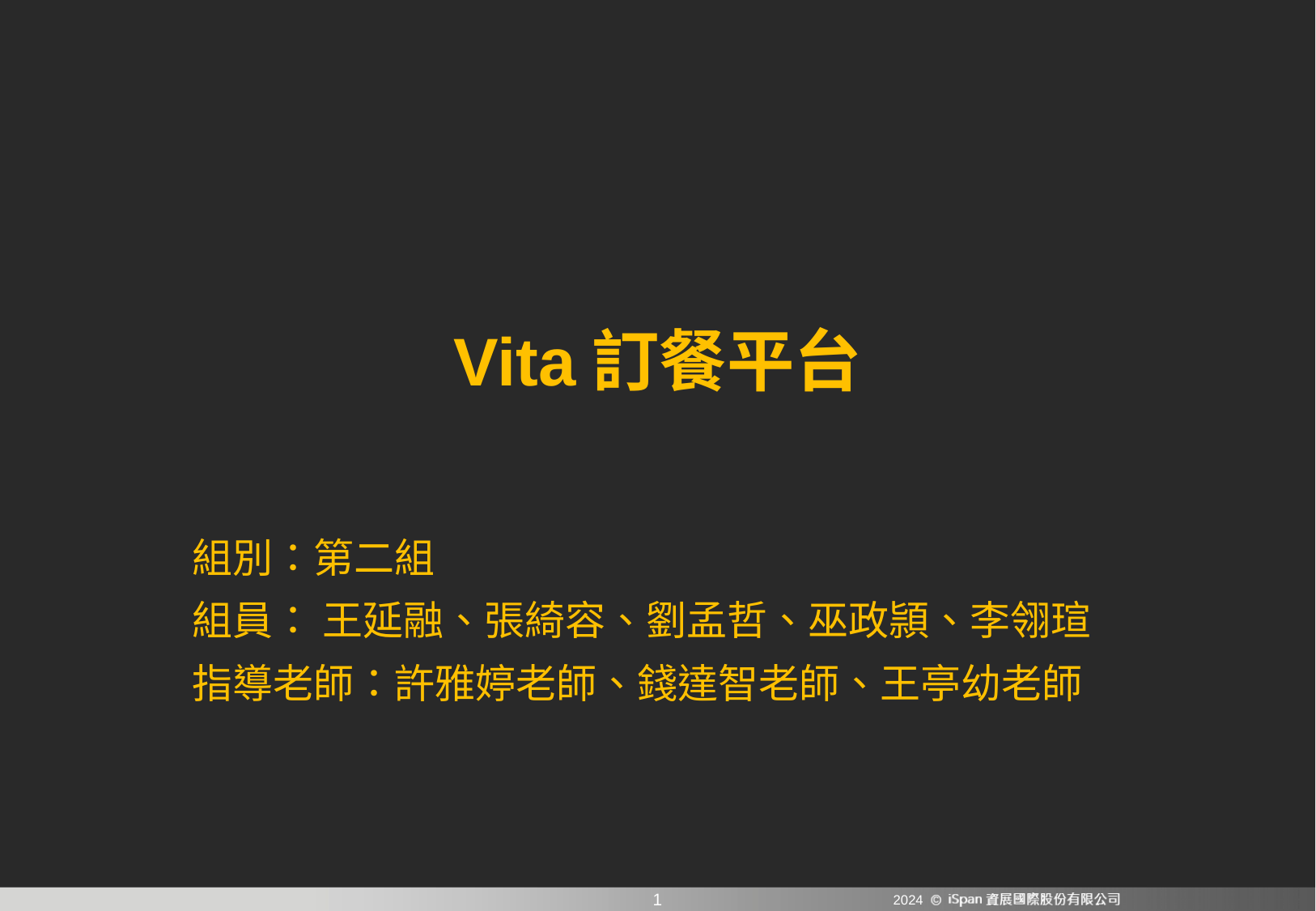

# Vita訂餐平台
組別：第二組
組員： 王延融、張綺容、劉孟哲、巫政頴、李翎瑄
指導老師：許雅婷老師、錢達智老師、王亭幼老師
2024